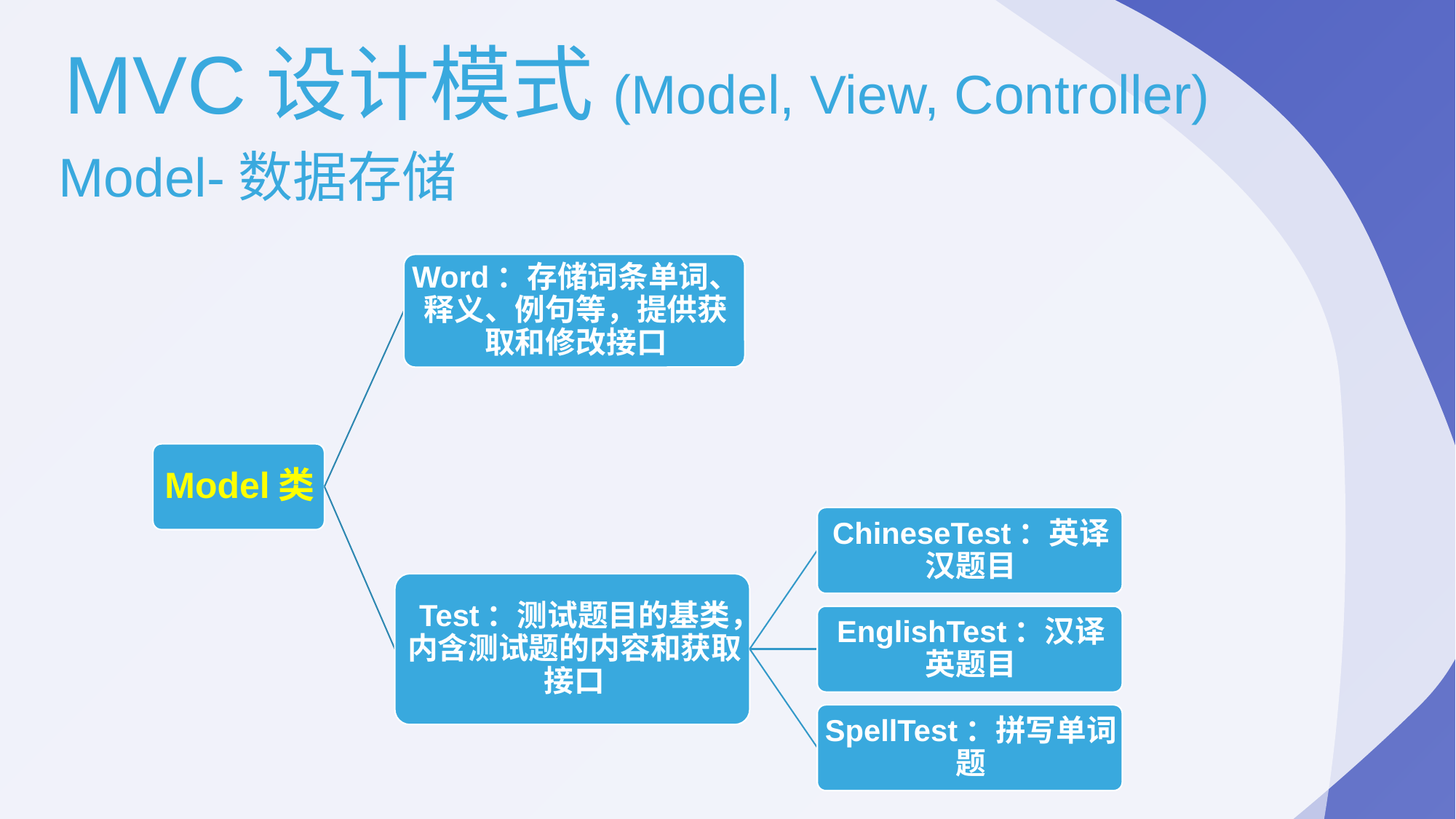

MVC设计模式(Model, View, Controller)
Model-数据存储
Model类

Word：存储词条单词、释义、例句等，提供获取和修改接口

Test：测试题目的基类，内含测试题的内容和获取接口

ChineseTest：英译汉题目

EnglishTest：汉译英题目

SpellTest：拼写单词题